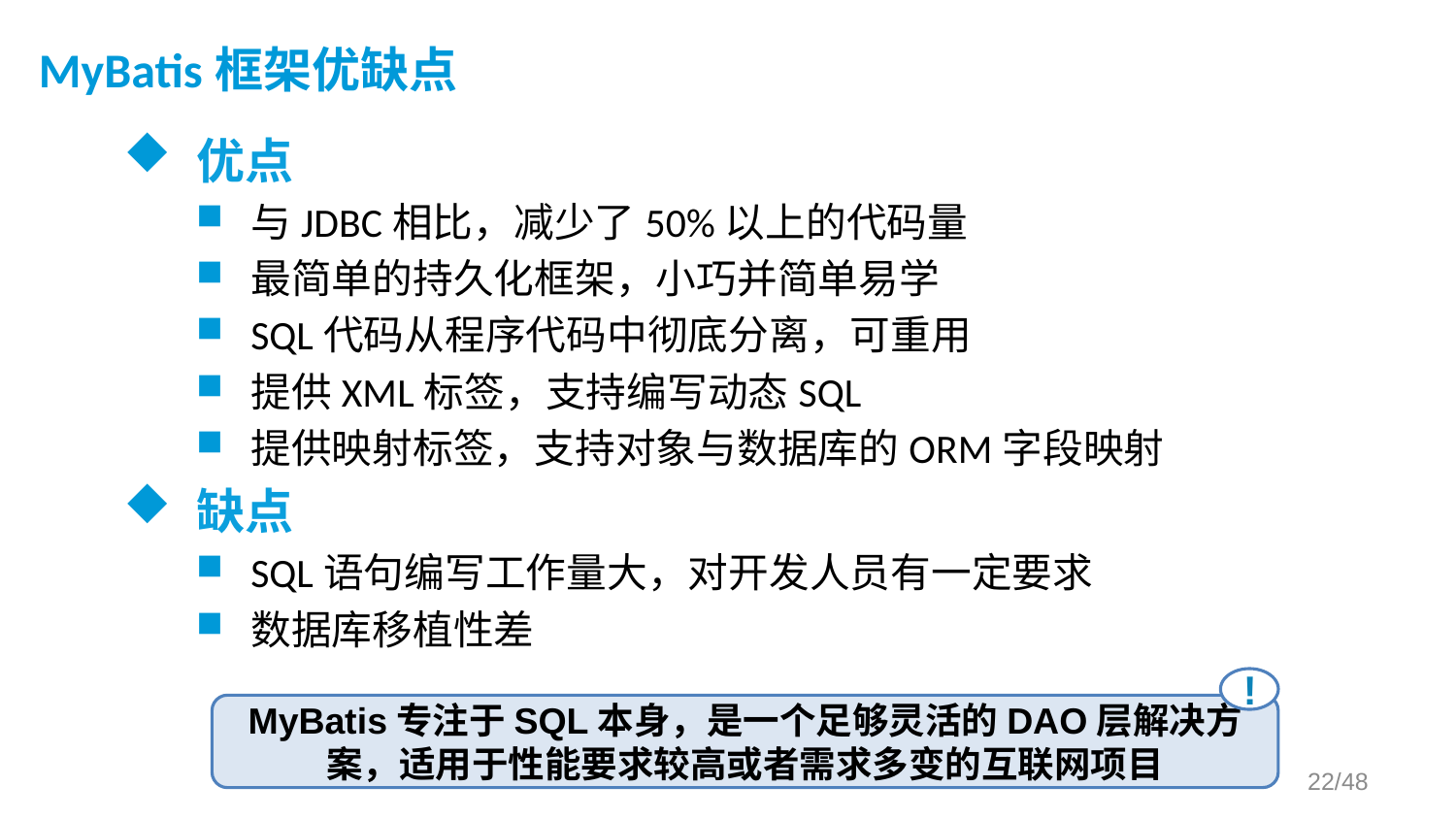

# MyBatis框架优缺点
优点
与JDBC相比，减少了50%以上的代码量
最简单的持久化框架，小巧并简单易学
SQL代码从程序代码中彻底分离，可重用
提供XML标签，支持编写动态SQL
提供映射标签，支持对象与数据库的ORM字段映射
缺点
SQL语句编写工作量大，对开发人员有一定要求
数据库移植性差
!
MyBatis专注于SQL本身，是一个足够灵活的DAO层解决方案，适用于性能要求较高或者需求多变的互联网项目
22/48